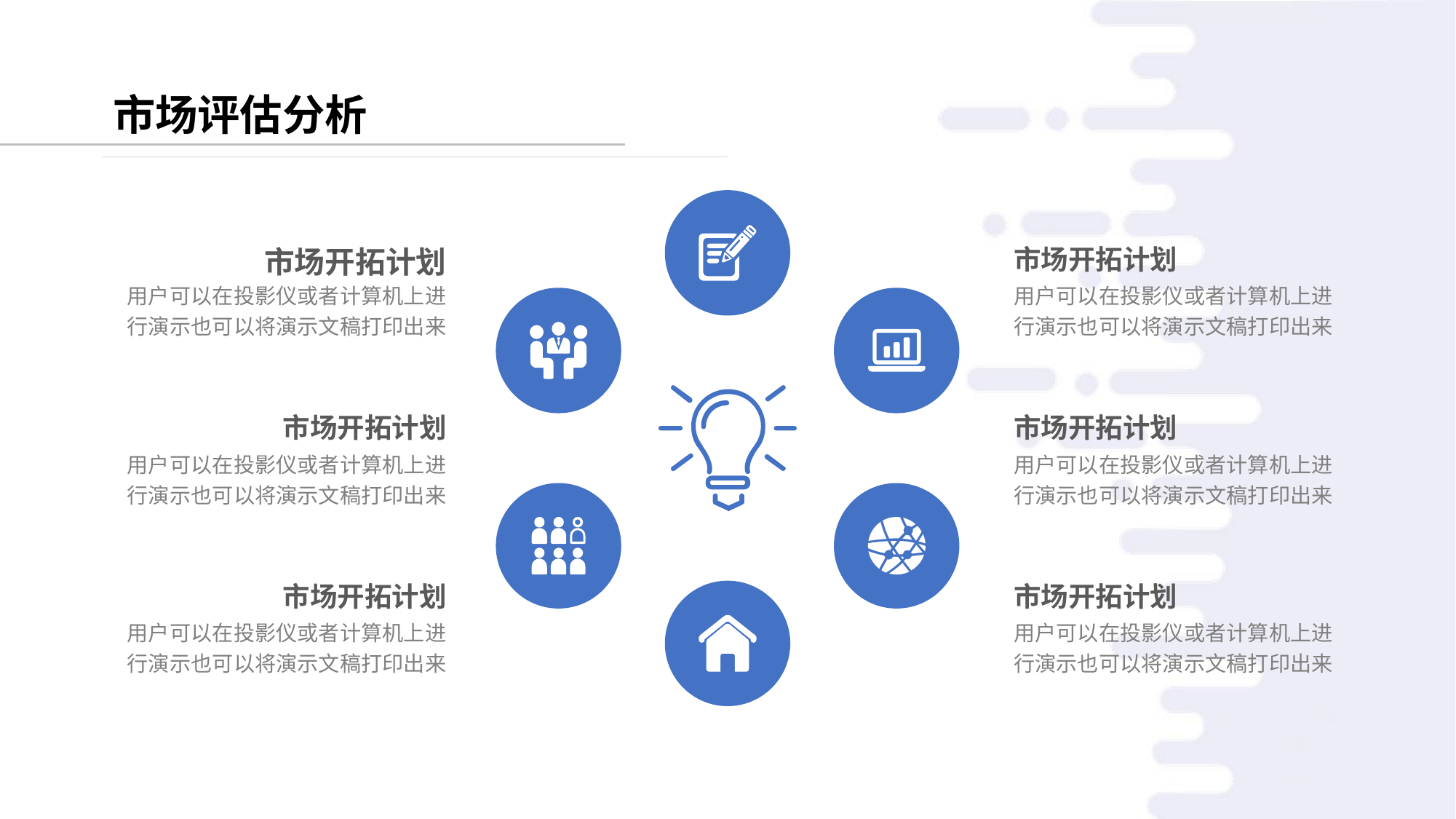

市场评估分析

市场开拓计划
用户可以在投影仪或者计算机上进行演示也可以将演示文稿打印出来
市场开拓计划
用户可以在投影仪或者计算机上进行演示也可以将演示文稿打印出来

市场开拓计划
用户可以在投影仪或者计算机上进行演示也可以将演示文稿打印出来
市场开拓计划
用户可以在投影仪或者计算机上进行演示也可以将演示文稿打印出来

市场开拓计划
用户可以在投影仪或者计算机上进行演示也可以将演示文稿打印出来
市场开拓计划
用户可以在投影仪或者计算机上进行演示也可以将演示文稿打印出来